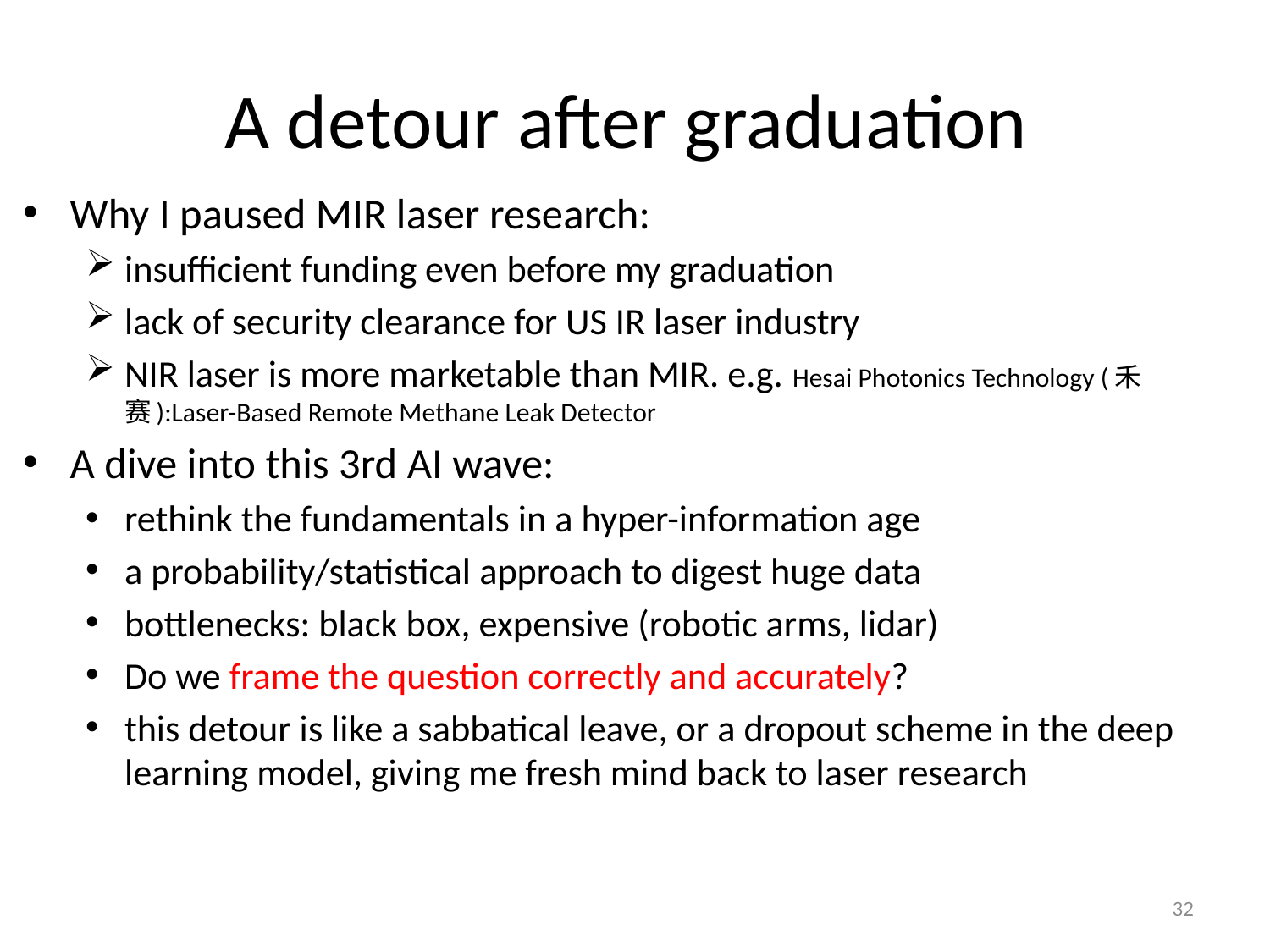

# A detour after graduation
Why I paused MIR laser research:
insufficient funding even before my graduation
lack of security clearance for US IR laser industry
NIR laser is more marketable than MIR. e.g. Hesai Photonics Technology (禾赛):Laser-Based Remote Methane Leak Detector
A dive into this 3rd AI wave:
rethink the fundamentals in a hyper-information age
a probability/statistical approach to digest huge data
bottlenecks: black box, expensive (robotic arms, lidar)
Do we frame the question correctly and accurately?
this detour is like a sabbatical leave, or a dropout scheme in the deep learning model, giving me fresh mind back to laser research
32